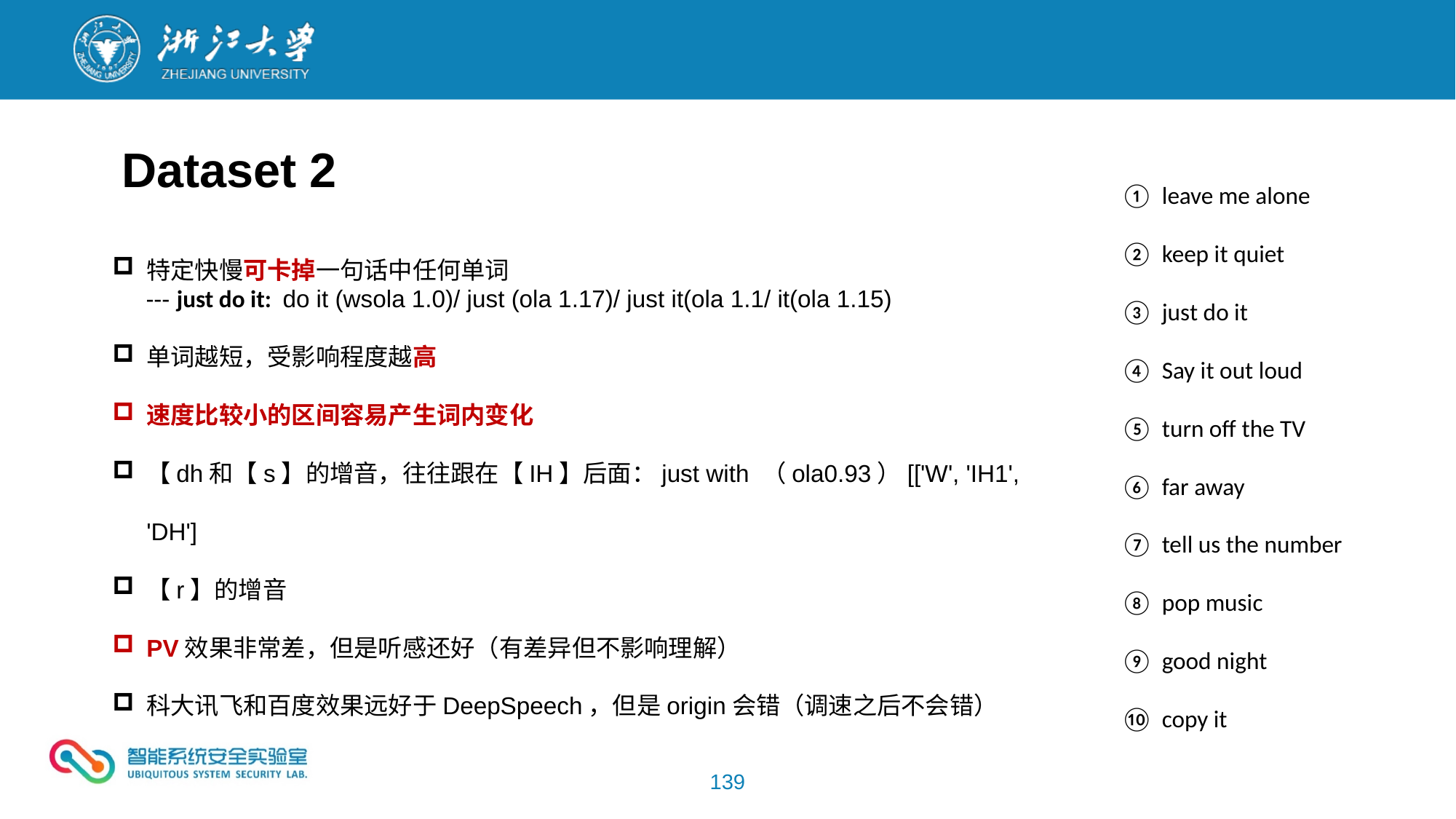

Dataset 2
leave me alone
keep it quiet
just do it
Say it out loud
turn off the TV
far away
tell us the number
pop music
good night
copy it
特定快慢可卡掉一句话中任何单词
     --- just do it:  do it (wsola 1.0)/ just (ola 1.17)/ just it(ola 1.1/ it(ola 1.15)
单词越短，受影响程度越高
速度比较小的区间容易产生词内变化
【dh和【s】的增音，往往跟在【IH】后面：just with （ola0.93）[['W', 'IH1', 'DH']
【r】的增音
PV效果非常差，但是听感还好（有差异但不影响理解）
科大讯飞和百度效果远好于DeepSpeech，但是origin会错（调速之后不会错）